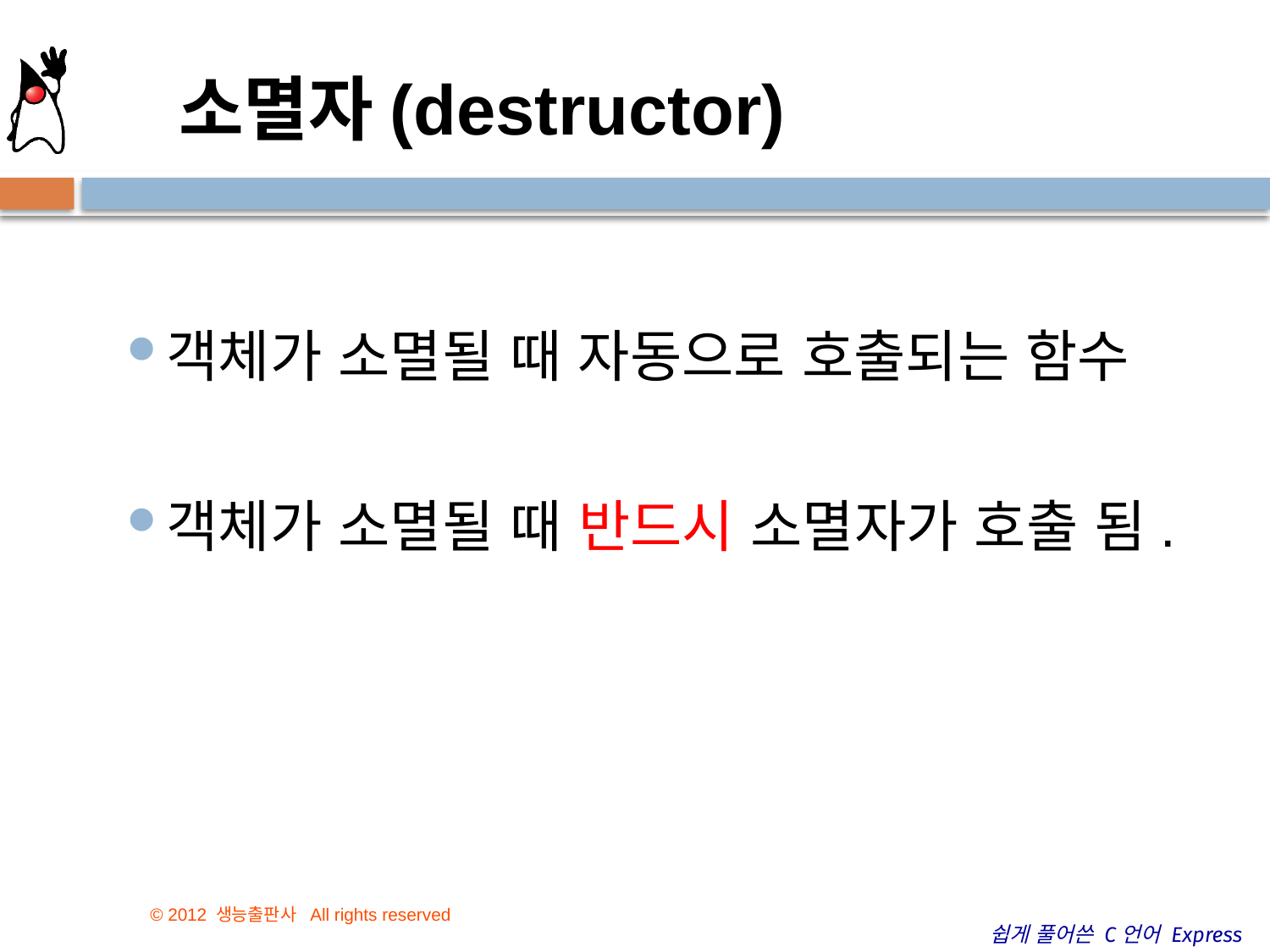

소멸자(destructor)
객체가 소멸될 때 자동으로 호출되는 함수

객체가 소멸될 때 반드시 소멸자가 호출 됨.